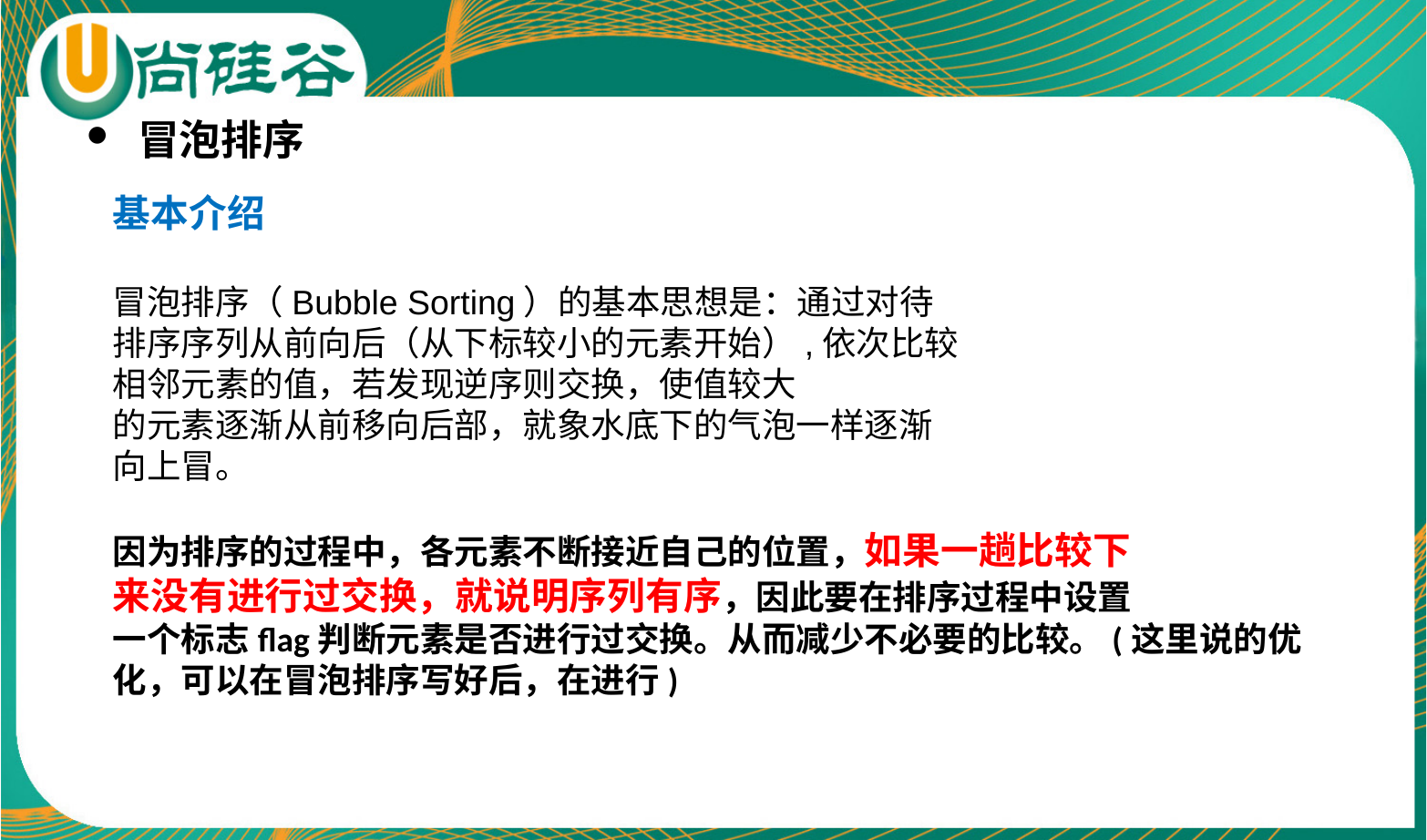

冒泡排序
基本介绍

冒泡排序（Bubble Sorting）的基本思想是：通过对待
排序序列从前向后（从下标较小的元素开始）,依次比较
相邻元素的值，若发现逆序则交换，使值较大
的元素逐渐从前移向后部，就象水底下的气泡一样逐渐
向上冒。

因为排序的过程中，各元素不断接近自己的位置，如果一趟比较下
来没有进行过交换，就说明序列有序，因此要在排序过程中设置
一个标志flag判断元素是否进行过交换。从而减少不必要的比较。(这里说的优化，可以在冒泡排序写好后，在进行)